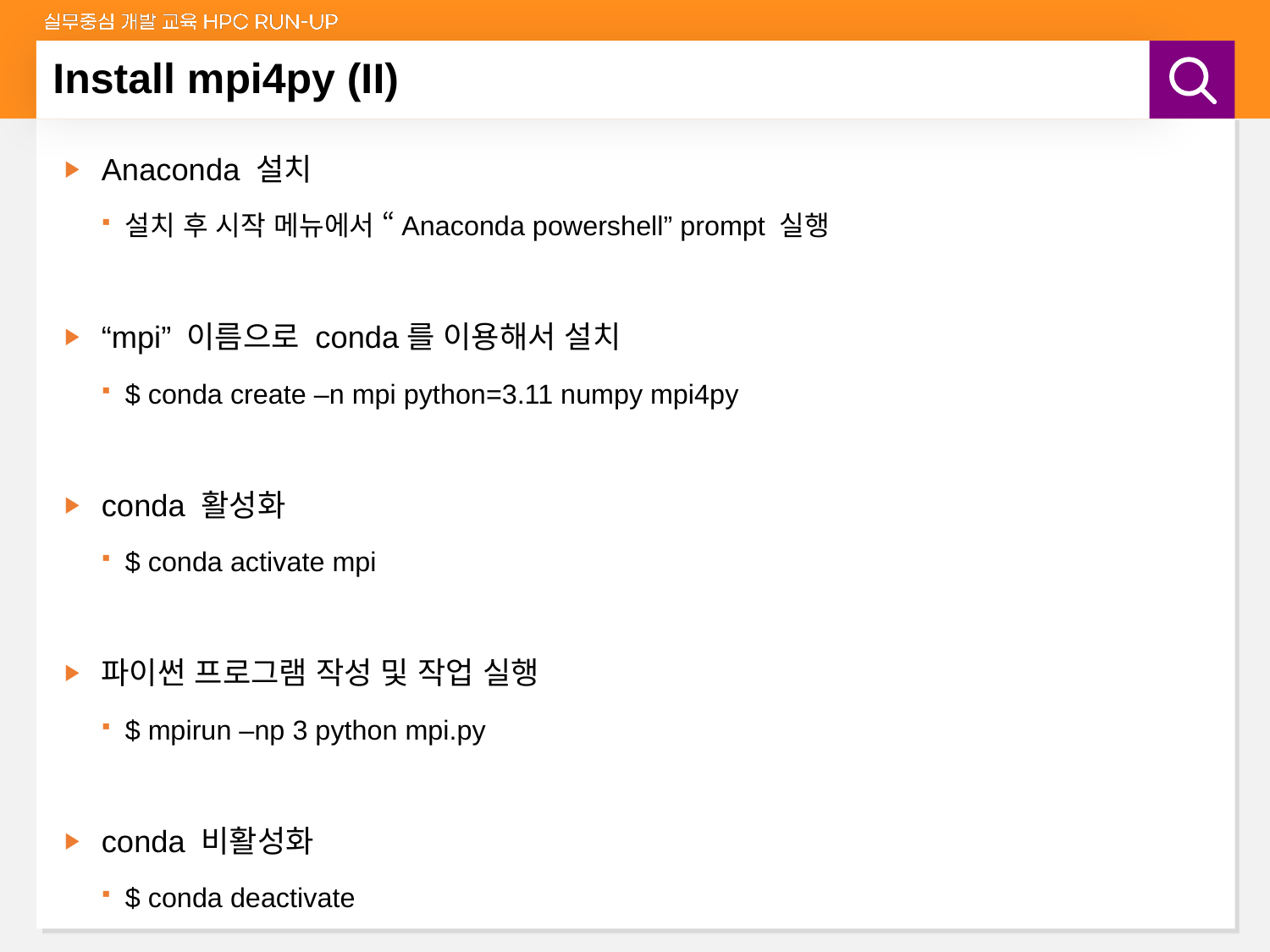

# Install mpi4py (II)
Anaconda 설치
설치 후 시작 메뉴에서 “Anaconda powershell” prompt 실행

“mpi” 이름으로 conda를 이용해서 설치
$ conda create –n mpi python=3.11 numpy mpi4py

conda 활성화
$ conda activate mpi

파이썬 프로그램 작성 및 작업 실행
$ mpirun –np 3 python mpi.py

conda 비활성화
$ conda deactivate